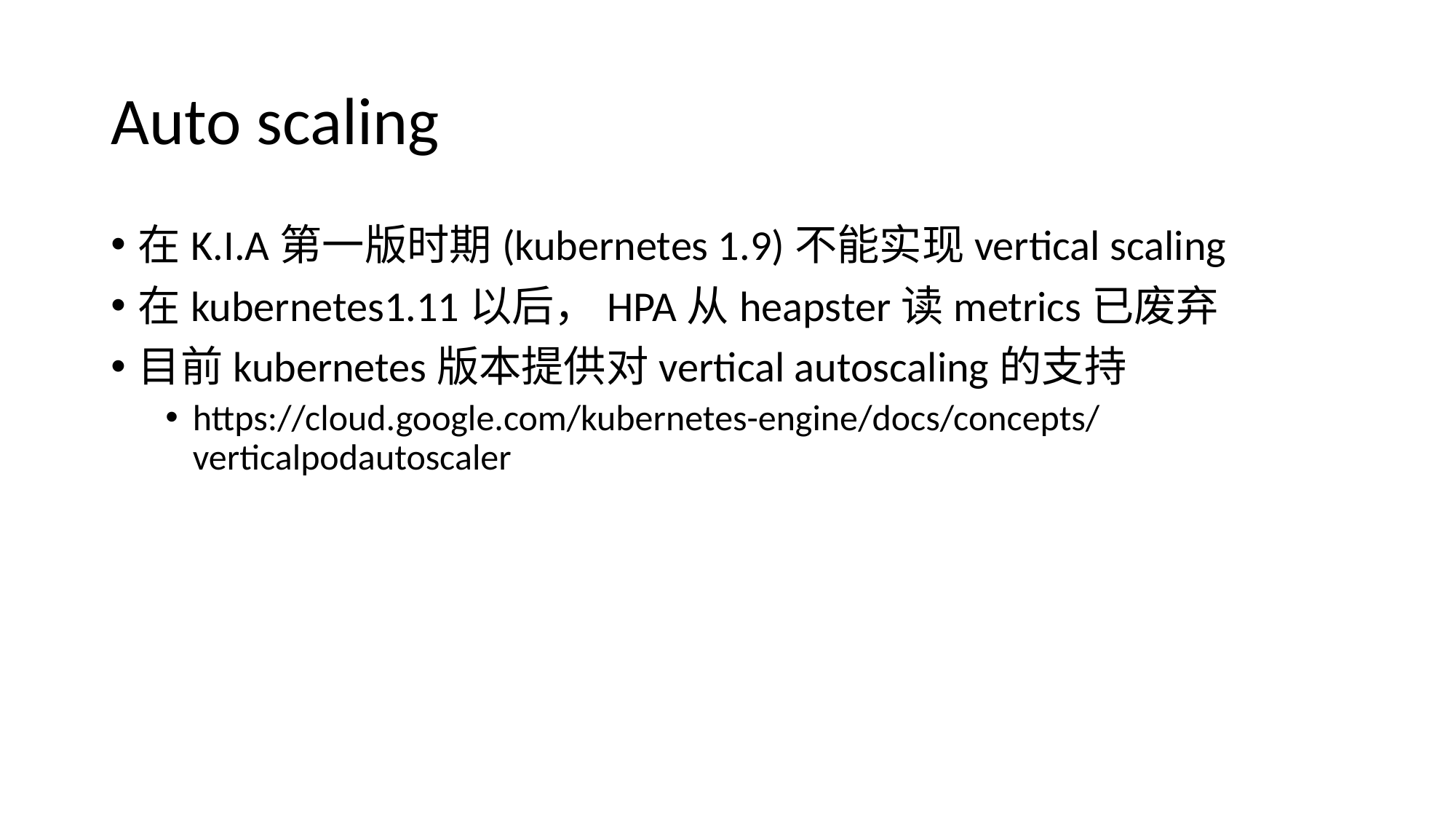

# Auto scaling
在K.I.A第一版时期(kubernetes 1.9)不能实现vertical scaling
在kubernetes1.11以后，HPA从heapster读metrics已废弃
目前kubernetes版本提供对vertical autoscaling的支持
https://cloud.google.com/kubernetes-engine/docs/concepts/verticalpodautoscaler